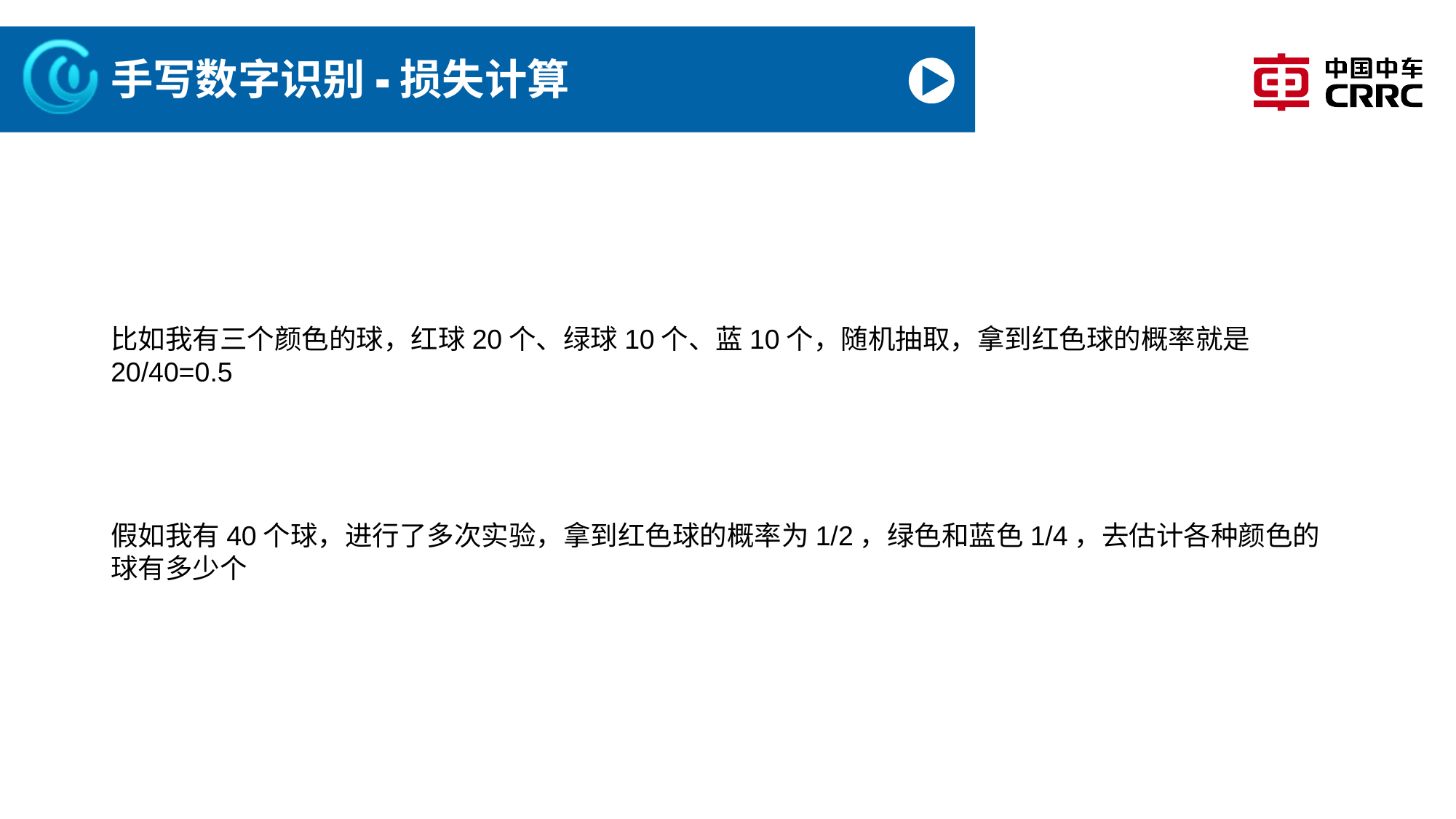

# 手写数字识别-损失计算
比如我有三个颜色的球，红球20个、绿球10个、蓝10个，随机抽取，拿到红色球的概率就是20/40=0.5

假如我有40个球，进行了多次实验，拿到红色球的概率为1/2，绿色和蓝色1/4，去估计各种颜色的球有多少个
124